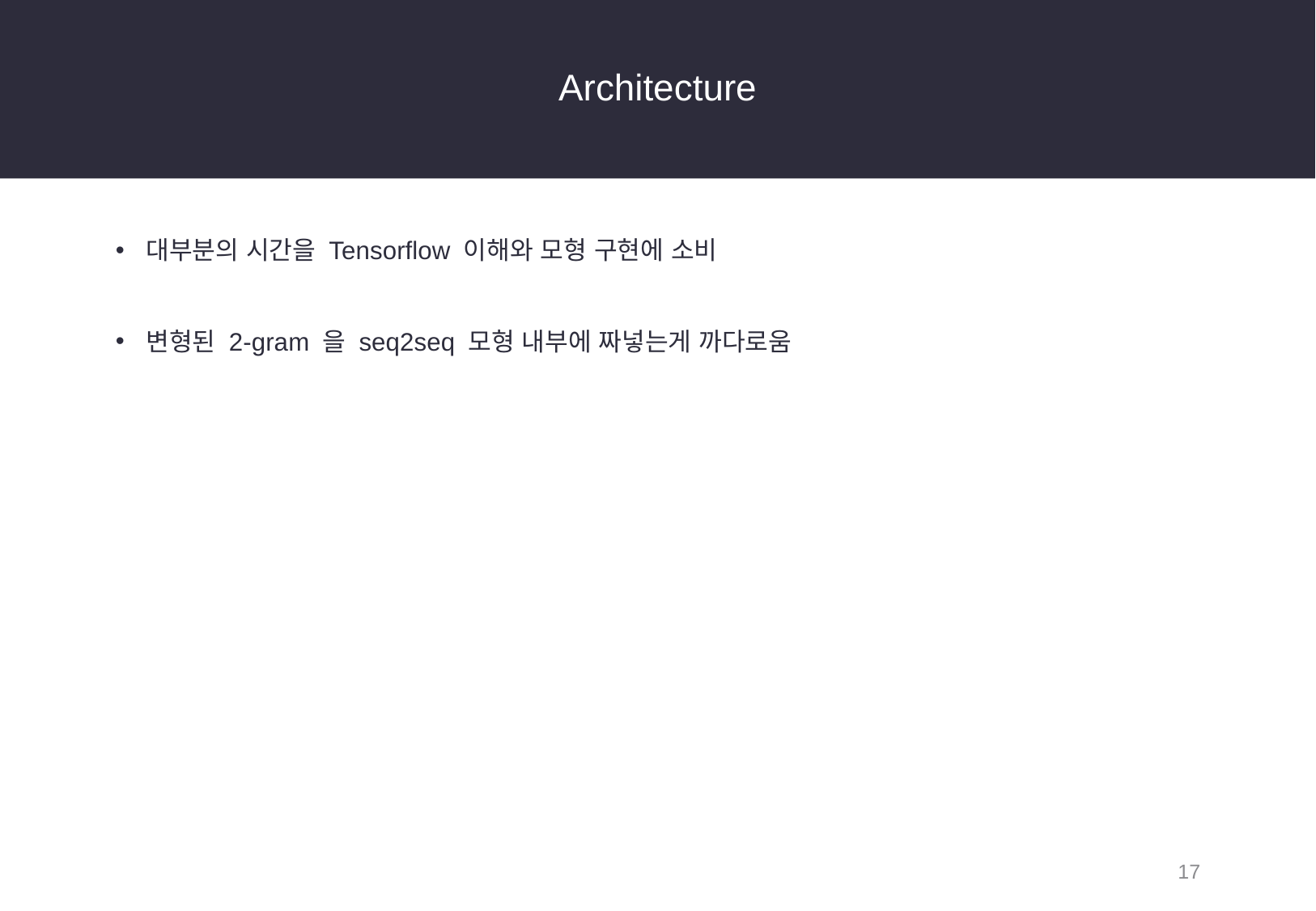

Architecture
대부분의 시간을 Tensorflow 이해와 모형 구현에 소비

변형된 2-gram 을 seq2seq 모형 내부에 짜넣는게 까다로움
17